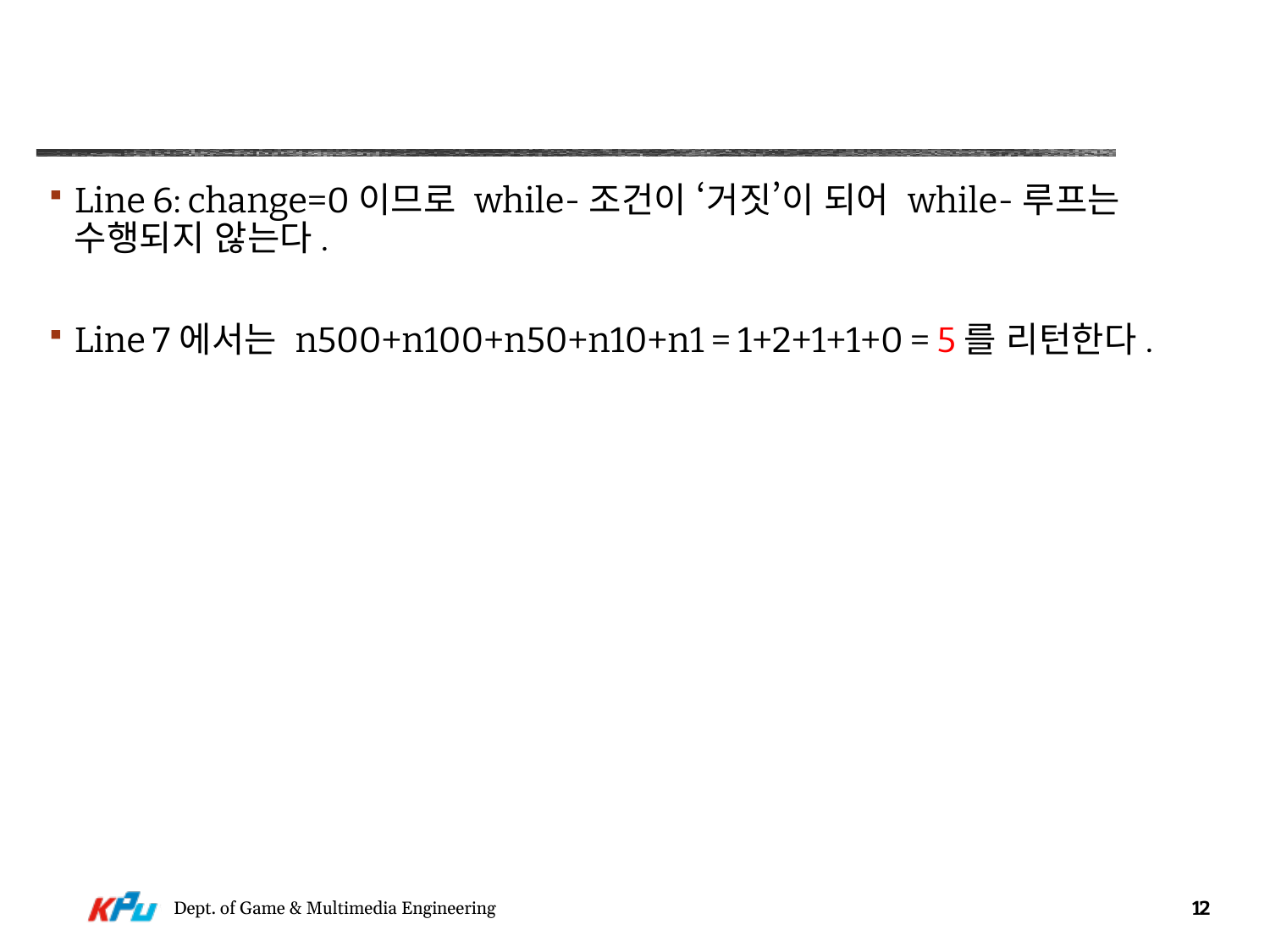

#
Line 6: change=0이므로 while-조건이 ‘거짓’이 되어 while-루프는 수행되지 않는다.
Line 7에서는 n500+n100+n50+n10+n1 = 1+2+1+1+0 = 5를 리턴한다.

Dept. of Game & Multimedia Engineering
12